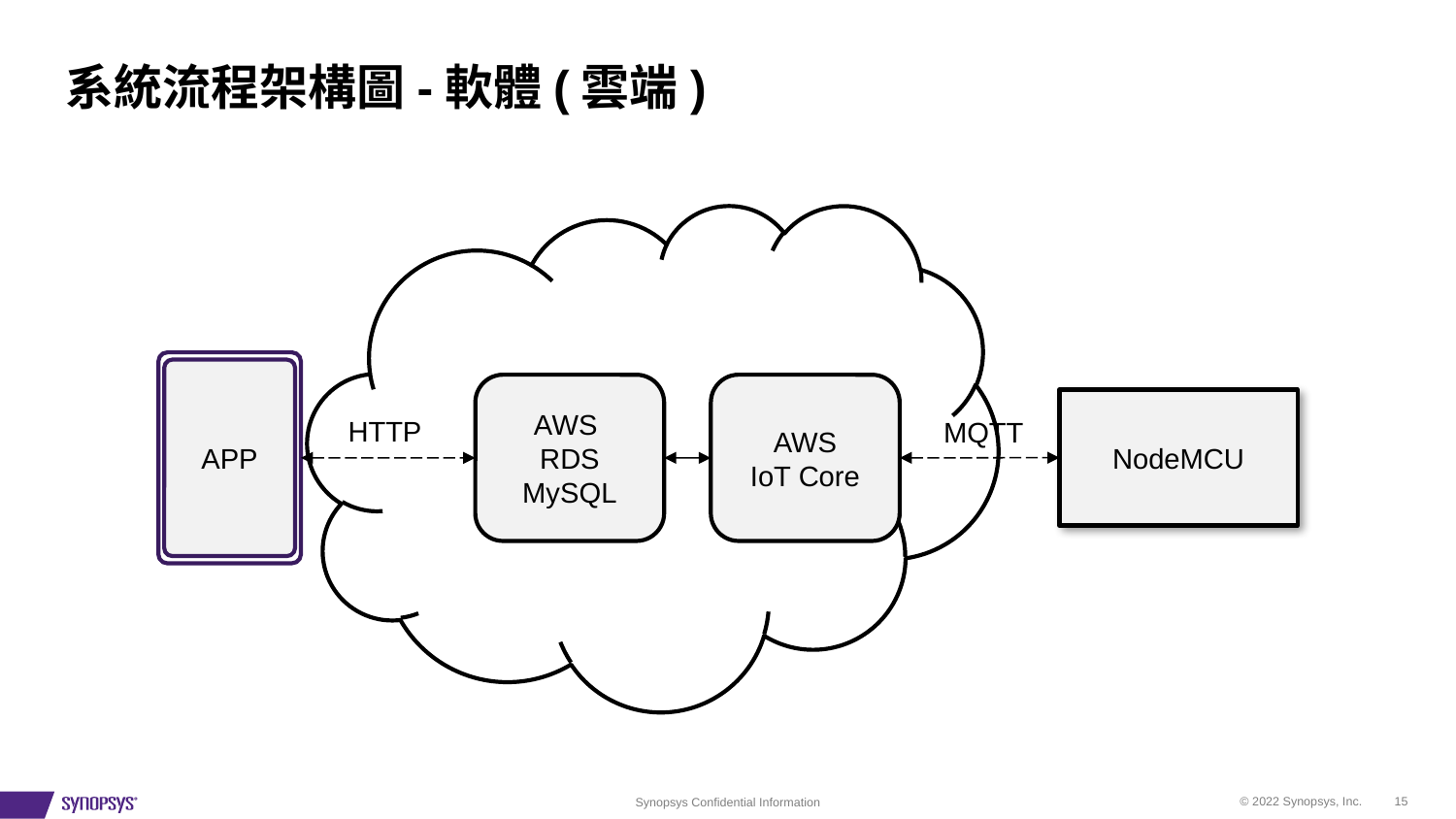

系統流程架構圖-軟體(雲端)

APP
AWS
RDS MySQL
AWS
IoT Core
NodeMCU
HTTP
MQTT